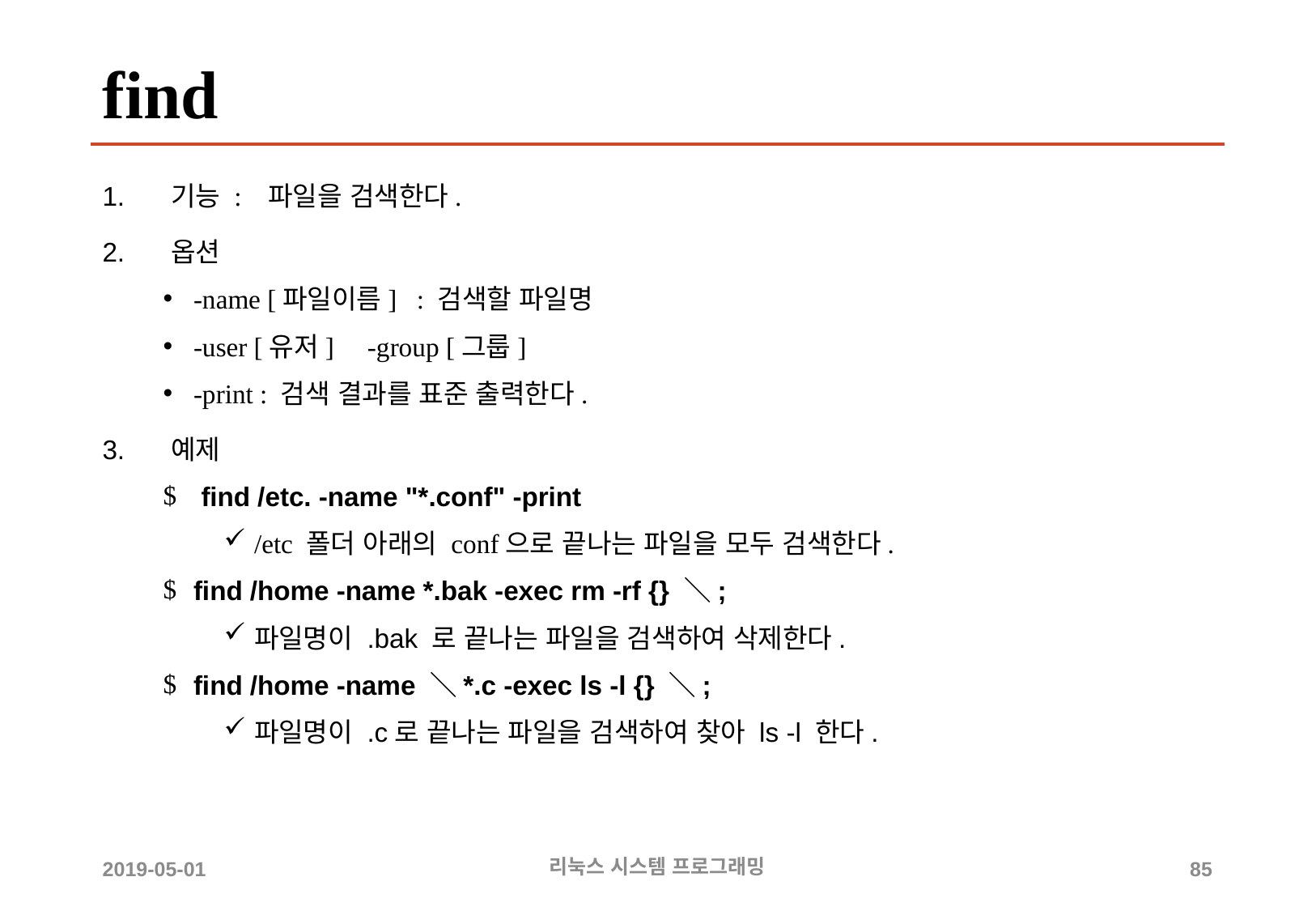

# find
기능 :   파일을 검색한다.
옵션
-name [파일이름]   : 검색할 파일명
-user [유저]     -group [그룹]
-print : 검색 결과를 표준 출력한다.
예제
 find /etc. -name "*.conf" -print
/etc 폴더 아래의 conf으로 끝나는 파일을 모두 검색한다.
find /home -name *.bak -exec rm -rf {} ＼;
파일명이 .bak 로 끝나는 파일을 검색하여 삭제한다.
find /home -name ＼*.c -exec ls -l {} ＼;
파일명이 .c로 끝나는 파일을 검색하여 찾아 ls -l 한다.
2019-05-01
리눅스 시스템 프로그래밍
85